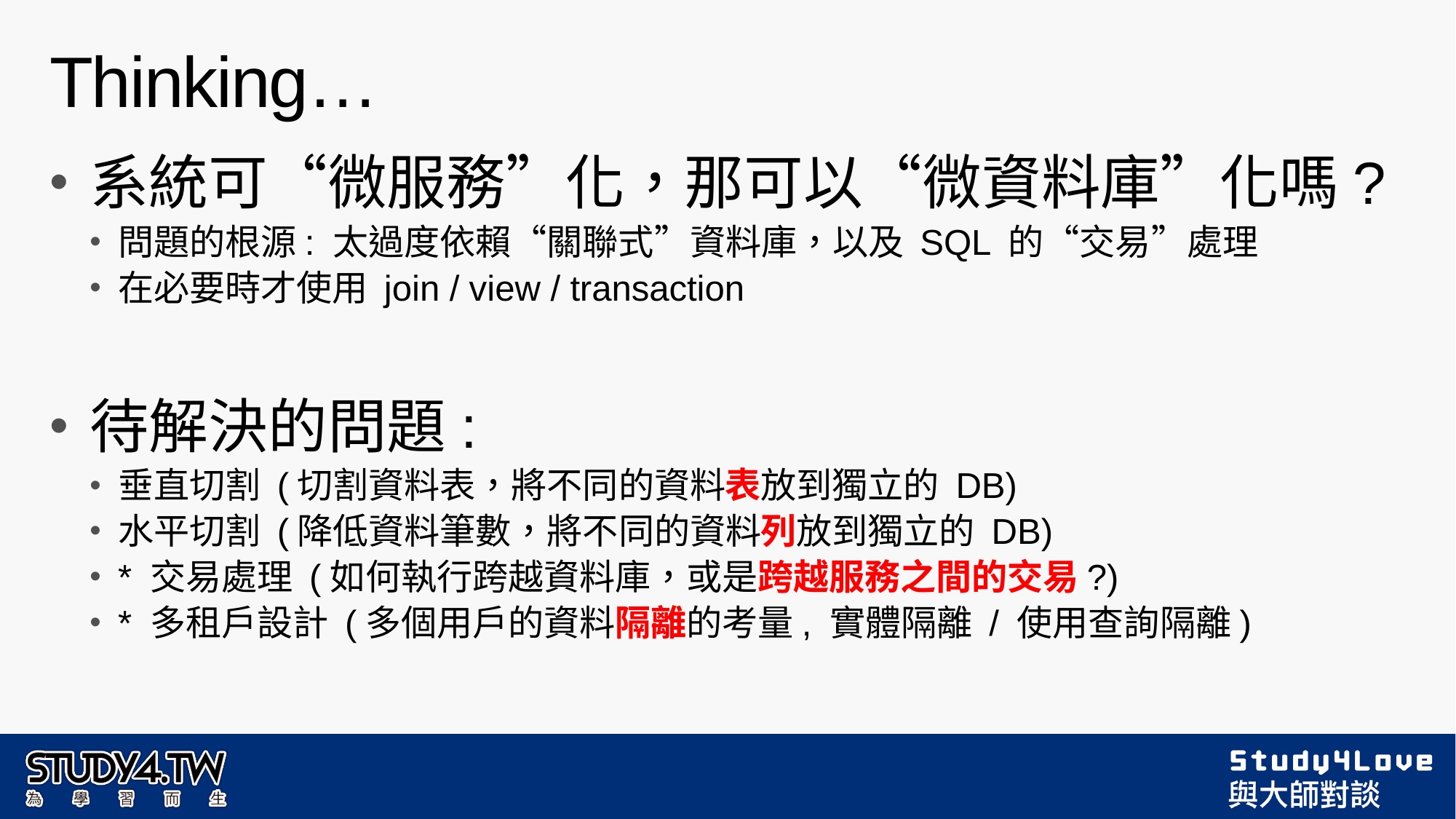

# Thinking…
系統可“微服務”化，那可以“微資料庫”化嗎?
問題的根源: 太過度依賴“關聯式”資料庫，以及 SQL 的“交易”處理
在必要時才使用 join / view / transaction

待解決的問題:
垂直切割 (切割資料表，將不同的資料表放到獨立的 DB)
水平切割 (降低資料筆數，將不同的資料列放到獨立的 DB)
* 交易處理 (如何執行跨越資料庫，或是跨越服務之間的交易?)
* 多租戶設計 (多個用戶的資料隔離的考量, 實體隔離 / 使用查詢隔離)